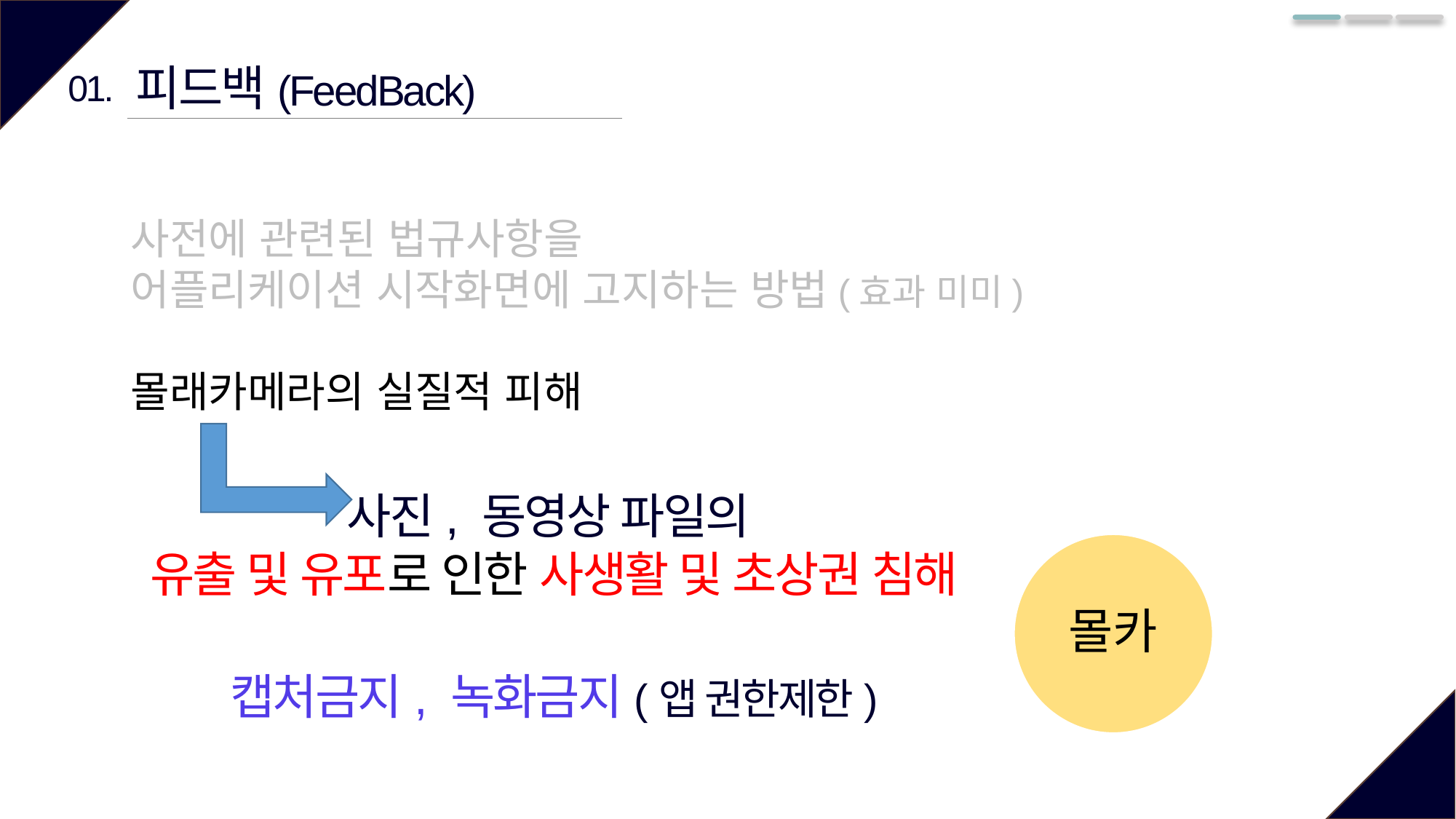

피드백(FeedBack)
01.
피드백
난이도
몰카
차별성
사전에 관련된 법규사항을
어플리케이션 시작화면에 고지하는 방법(효과 미미)

몰래카메라의 실질적 피해

사진, 동영상 파일의
유출 및 유포로 인한 사생활 및 초상권 침해
캡처금지, 녹화금지(앱 권한제한)